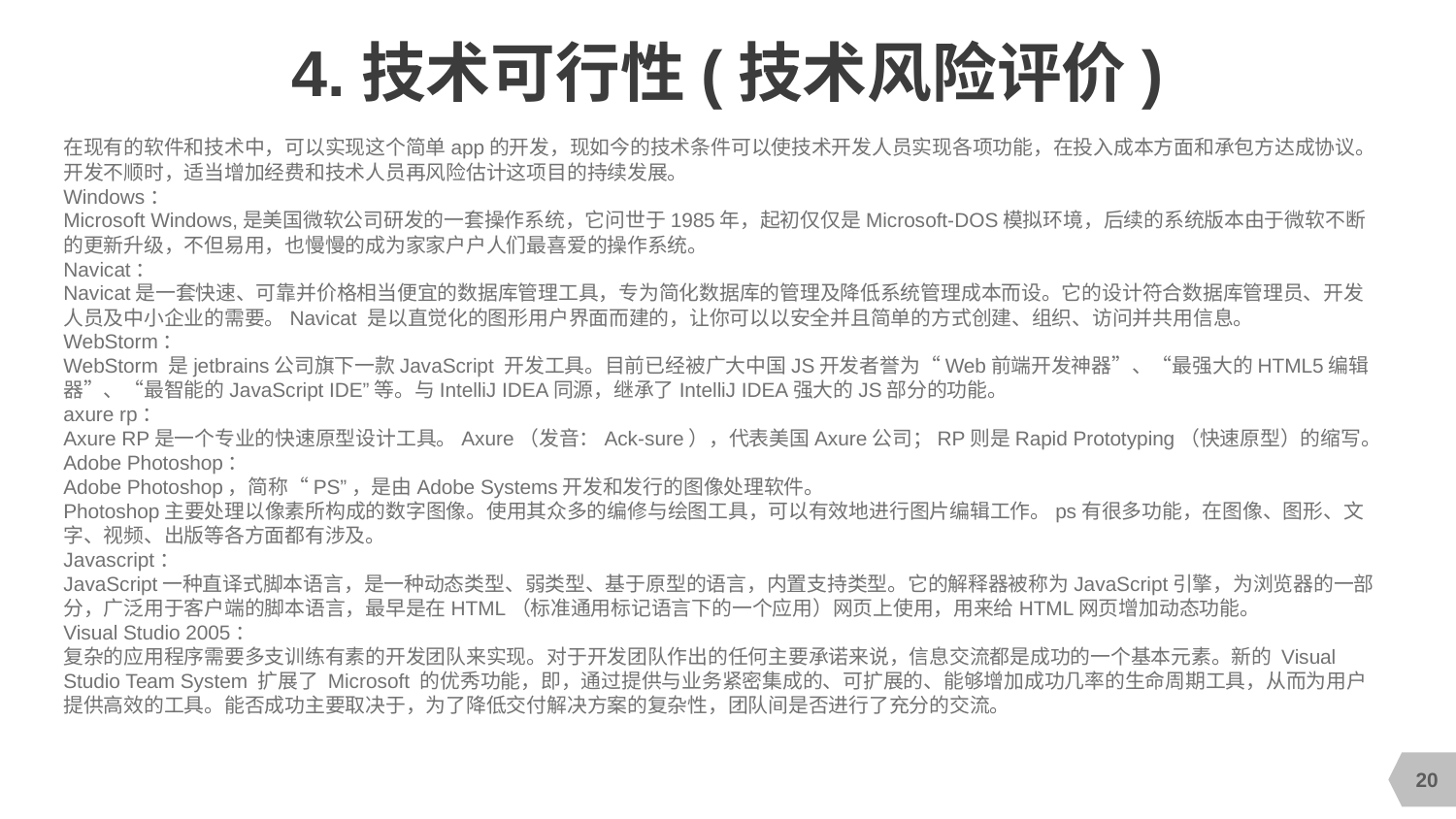

# 4.技术可行性(技术风险评价)

在现有的软件和技术中，可以实现这个简单app的开发，现如今的技术条件可以使技术开发人员实现各项功能，在投入成本方面和承包方达成协议。开发不顺时，适当增加经费和技术人员再风险估计这项目的持续发展。
Windows：
Microsoft Windows,是美国微软公司研发的一套操作系统，它问世于1985年，起初仅仅是Microsoft-DOS模拟环境，后续的系统版本由于微软不断的更新升级，不但易用，也慢慢的成为家家户户人们最喜爱的操作系统。
Navicat：
Navicat是一套快速、可靠并价格相当便宜的数据库管理工具，专为简化数据库的管理及降低系统管理成本而设。它的设计符合数据库管理员、开发人员及中小企业的需要。Navicat 是以直觉化的图形用户界面而建的，让你可以以安全并且简单的方式创建、组织、访问并共用信息。
WebStorm：
WebStorm 是jetbrains公司旗下一款JavaScript 开发工具。目前已经被广大中国JS开发者誉为“Web前端开发神器”、“最强大的HTML5编辑器”、“最智能的JavaScript IDE”等。与IntelliJ IDEA同源，继承了IntelliJ IDEA强大的JS部分的功能。
axure rp：
Axure RP是一个专业的快速原型设计工具。Axure（发音：Ack-sure），代表美国Axure公司；RP则是Rapid Prototyping（快速原型）的缩写。
Adobe Photoshop：
Adobe Photoshop，简称“PS”，是由Adobe Systems开发和发行的图像处理软件。
Photoshop主要处理以像素所构成的数字图像。使用其众多的编修与绘图工具，可以有效地进行图片编辑工作。ps有很多功能，在图像、图形、文字、视频、出版等各方面都有涉及。
Javascript：
JavaScript一种直译式脚本语言，是一种动态类型、弱类型、基于原型的语言，内置支持类型。它的解释器被称为JavaScript引擎，为浏览器的一部分，广泛用于客户端的脚本语言，最早是在HTML（标准通用标记语言下的一个应用）网页上使用，用来给HTML网页增加动态功能。
Visual Studio 2005：
复杂的应用程序需要多支训练有素的开发团队来实现。对于开发团队作出的任何主要承诺来说，信息交流都是成功的一个基本元素。新的 Visual Studio Team System 扩展了 Microsoft 的优秀功能，即，通过提供与业务紧密集成的、可扩展的、能够增加成功几率的生命周期工具，从而为用户提供高效的工具。能否成功主要取决于，为了降低交付解决方案的复杂性，团队间是否进行了充分的交流。
20